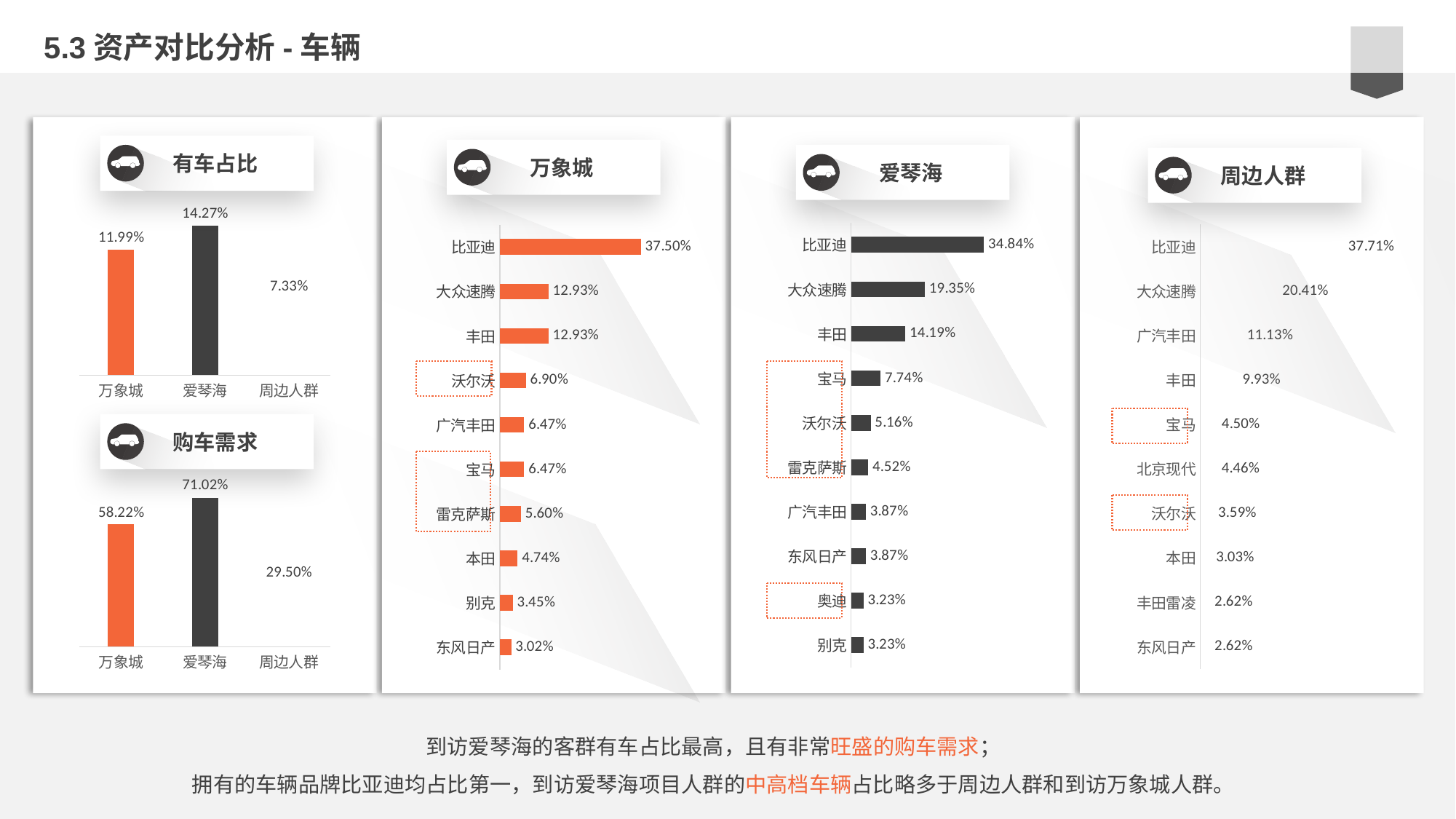

5.3资产对比分析-车辆
150

有车占比

万象城

爱琴海

周边人群

### Chart

| Category | 到访人群 |
|---|---|
| 别克 | 0.0323 |
| 奥迪 | 0.0323 |
| 东风日产 | 0.0387 |
| 广汽丰田 | 0.0387 |
| 雷克萨斯 | 0.0452 |
| 沃尔沃 | 0.0516 |
| 宝马 | 0.0774 |
| 丰田 | 0.1419 |
| 大众速腾 | 0.1935 |
| 比亚迪 | 0.3484 |

### Chart

| Category | 有车占比 |
|---|---|
| 万象城 | 0.1199 |
| 爱琴海 | 0.1427 |
| 周边人群 | 0.0733 |

### Chart

| Category | 到访人群 |
|---|---|
| 东风日产 | 0.0262 |
| 丰田雷凌 | 0.0262 |
| 本田 | 0.0303 |
| 沃尔沃 | 0.0359 |
| 北京现代 | 0.0446 |
| 宝马 | 0.045 |
| 丰田 | 0.0993 |
| 广汽丰田 | 0.1113 |
| 大众速腾 | 0.2041 |
| 比亚迪 | 0.3771 |

### Chart

| Category | 到访人群 |
|---|---|
| 东风日产 | 0.0302 |
| 别克 | 0.0345 |
| 本田 | 0.0474 |
| 雷克萨斯 | 0.056 |
| 宝马 | 0.0647 |
| 广汽丰田 | 0.0647 |
| 沃尔沃 | 0.069 |
| 丰田 | 0.1293 |
| 大众速腾 | 0.1293 |
| 比亚迪 | 0.375 |
e7d195523061f1c0b9c437df2358c0cda14f5041a22fabbfBE2BE37675DC7AB669ED1A17F222BC996230C869F9A73B775AB9A6F73BCC744AF1BB55A31F7D215610F6B48D481C98CFAE215B20EECA2E6E0A7FA5F51308CB52DBDDBC704BB1B1B15B9E8404F8B10E983444B66EA388C6170E35B82D1C09D0AA1358145966557C00F2090DB9C29BE49B

购车需求

### Chart

| Category | 购车需求 |
|---|---|
| 万象城 | 0.5822 |
| 爱琴海 | 0.7102 |
| 周边人群 | 0.295 |

到访爱琴海的客群有车占比最高，且有非常旺盛的购车需求；
拥有的车辆品牌比亚迪均占比第一，到访爱琴海项目人群的中高档车辆占比略多于周边人群和到访万象城人群。